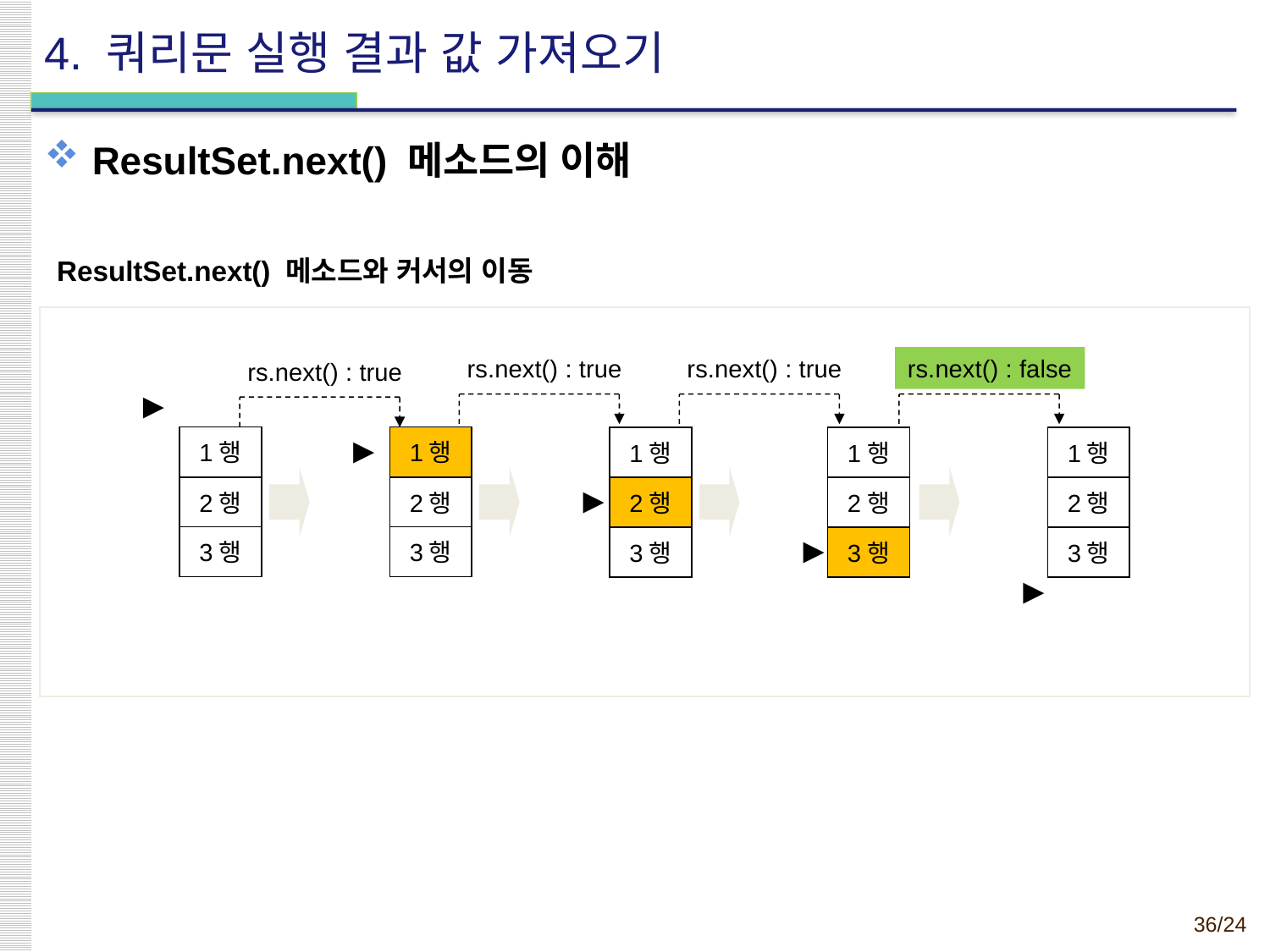

# 4. 쿼리문 실행 결과 값 가져오기
ResultSet.next() 메소드의 이해

ResultSet.next() 메소드와 커서의 이동

rs.next() : true
rs.next() : true
rs.next() : false
rs.next() : true
►

►
1행
1행
1행
1행
1행

►
2행
2행
2행
2행
2행
►
3행
3행
3행
3행
3행
►
36
JSP 2.0 Programming